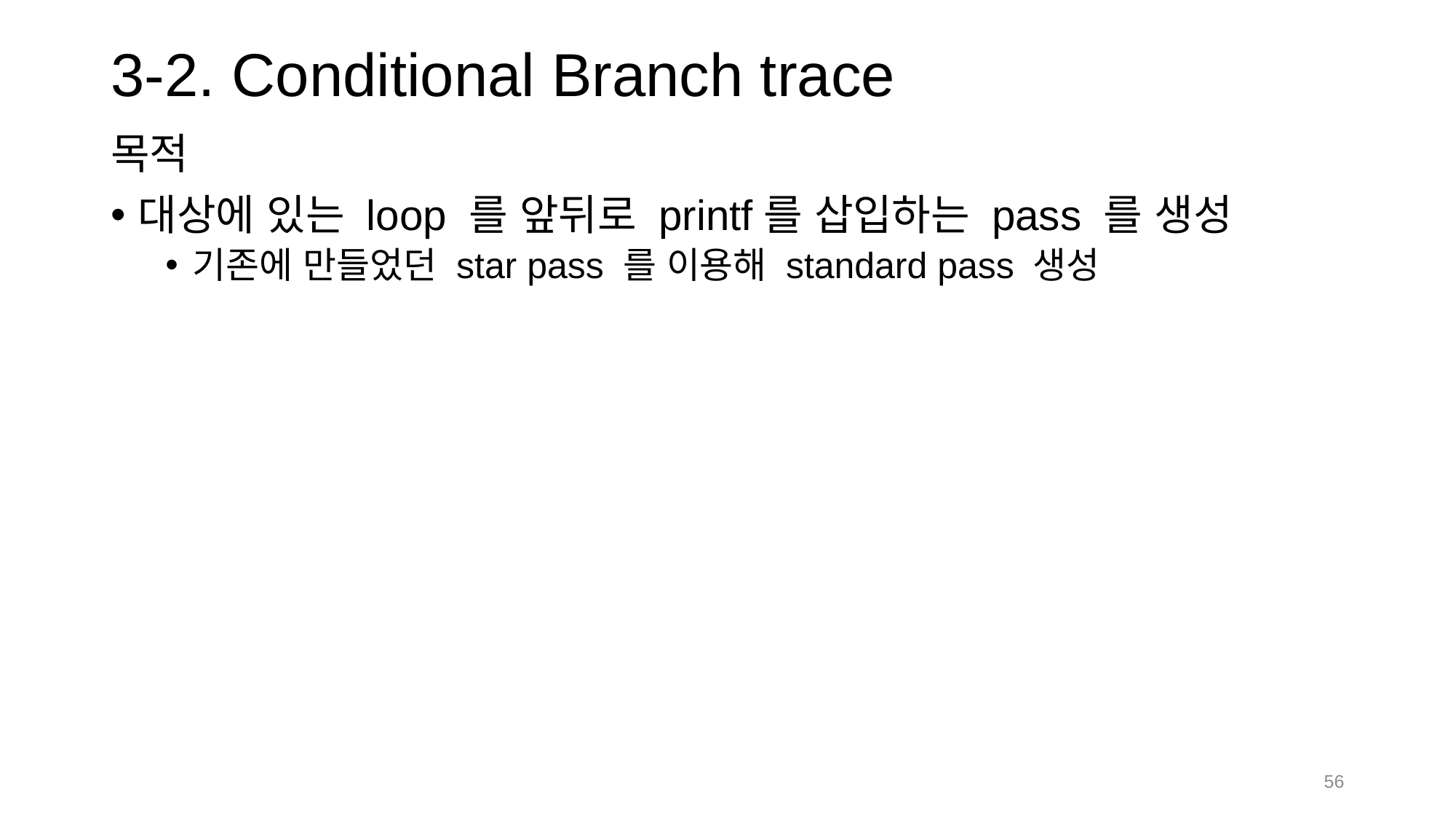

# 3-2. Conditional Branch trace
목적
대상에 있는 loop 를 앞뒤로 printf를 삽입하는 pass 를 생성
기존에 만들었던 star pass 를 이용해 standard pass 생성

56